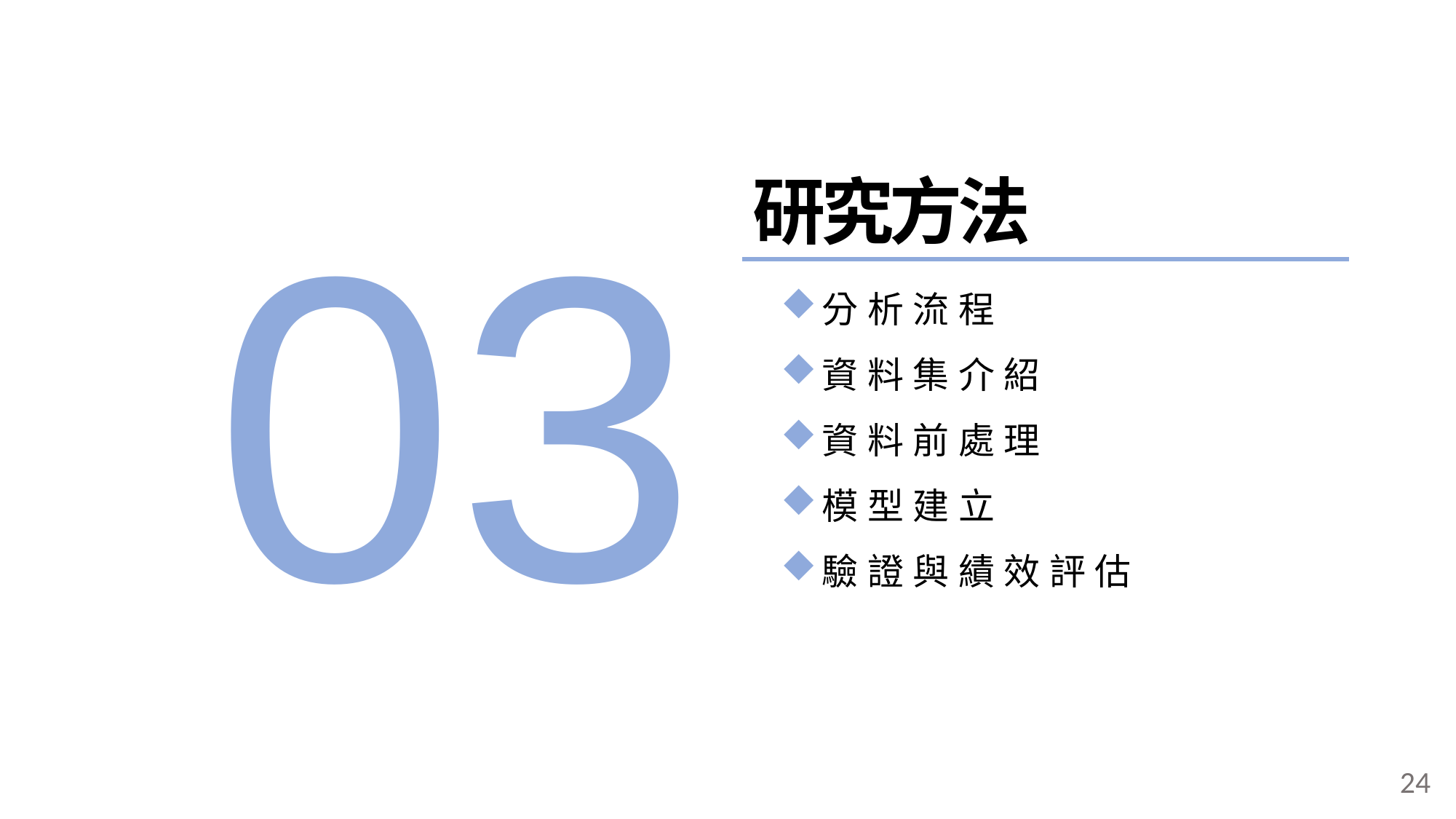

03
研究方法
分析流程
資料集介紹
資料前處理
模型建立
驗證與績效評估

24